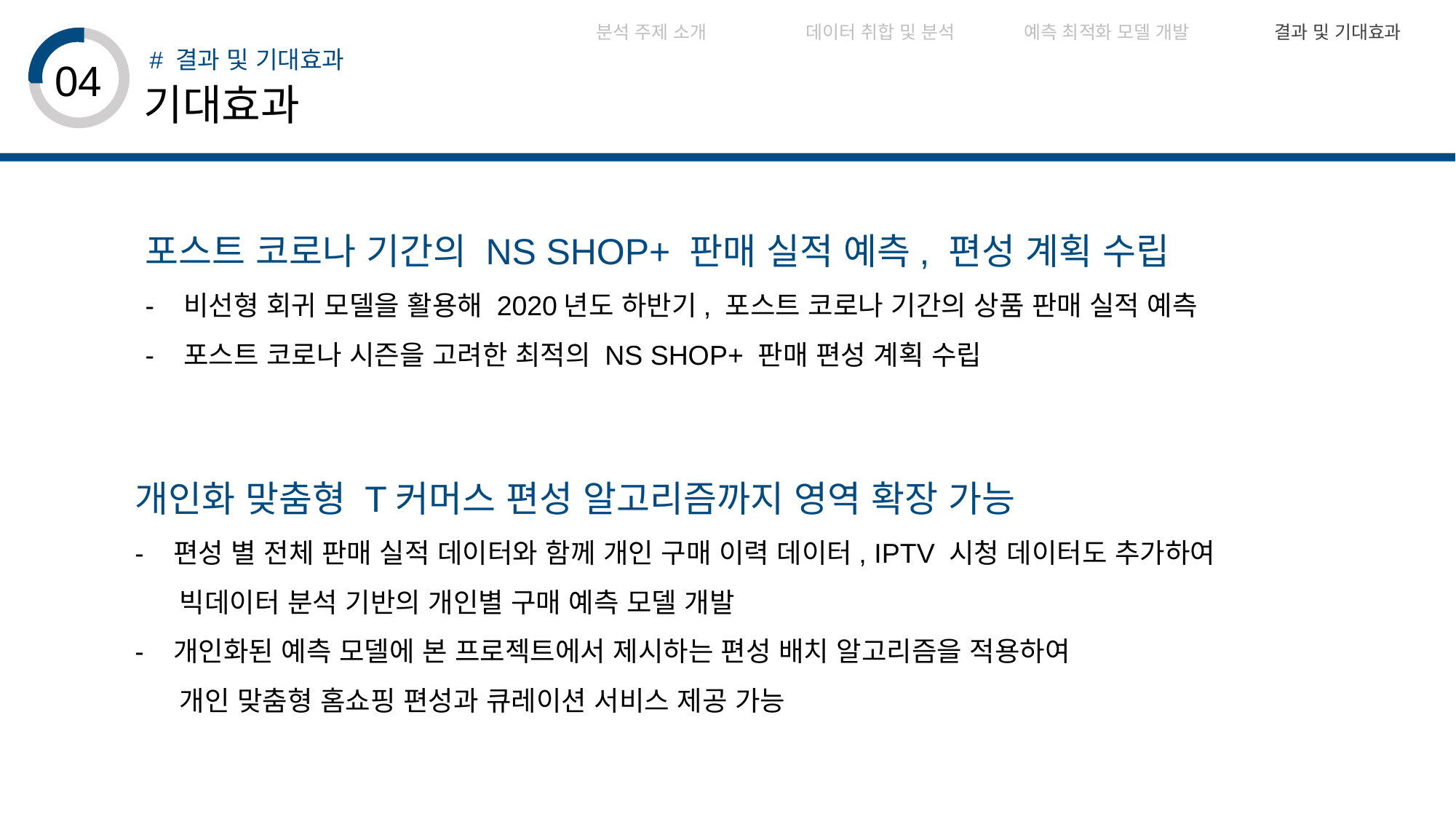

| 분석 주제 소개 | 데이터 취합 및 분석 | 예측 최적화 모델 개발 | 결과 및 기대효과 |  |
| --- | --- | --- | --- | --- |

# 결과 및 기대효과

04
기대효과

포스트 코로나 기간의 NS SHOP+ 판매 실적 예측, 편성 계획 수립
-   비선형 회귀 모델을 활용해 2020년도 하반기, 포스트 코로나 기간의 상품 판매 실적 예측
-   포스트 코로나 시즌을 고려한 최적의 NS SHOP+ 판매 편성 계획 수립

개인화 맞춤형 T커머스 편성 알고리즘까지 영역 확장 가능
-   편성 별 전체 판매 실적 데이터와 함께 개인 구매 이력 데이터, IPTV 시청 데이터도 추가하여
     빅데이터 분석 기반의 개인별 구매 예측 모델 개발
-   개인화된 예측 모델에 본 프로젝트에서 제시하는 편성 배치 알고리즘을 적용하여
     개인 맞춤형 홈쇼핑 편성과 큐레이션 서비스 제공 가능